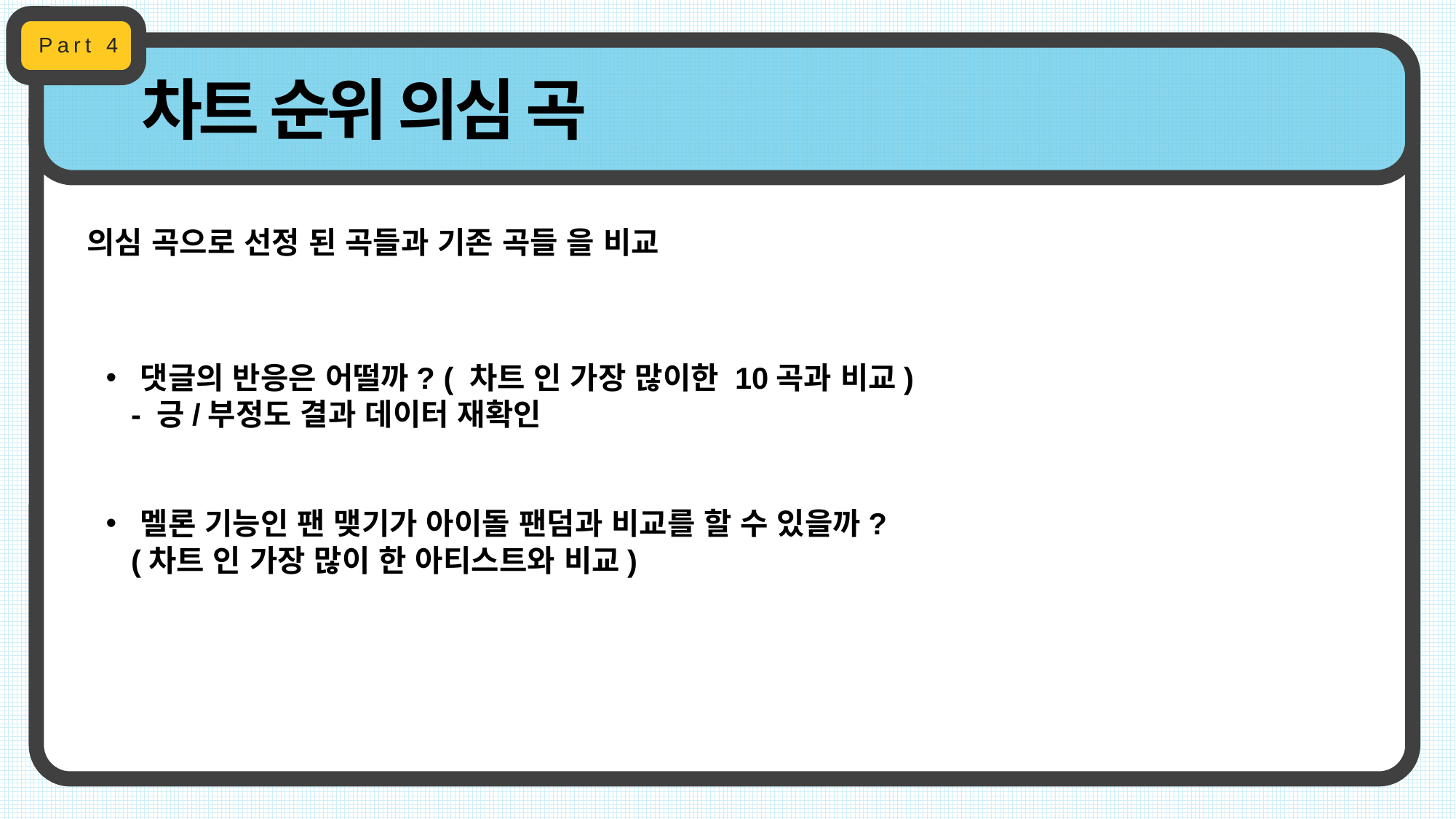

Part 4

차트 순위 의심 곡
의심 곡으로 선정 된 곡들과 기존 곡들 을 비교
댓글의 반응은 어떨까? ( 차트 인 가장 많이한 10곡과 비교)
   - 긍/부정도 결과 데이터 재확인

멜론 기능인 팬 맺기가 아이돌 팬덤과 비교를 할 수 있을까?
   (차트 인 가장 많이 한 아티스트와 비교)